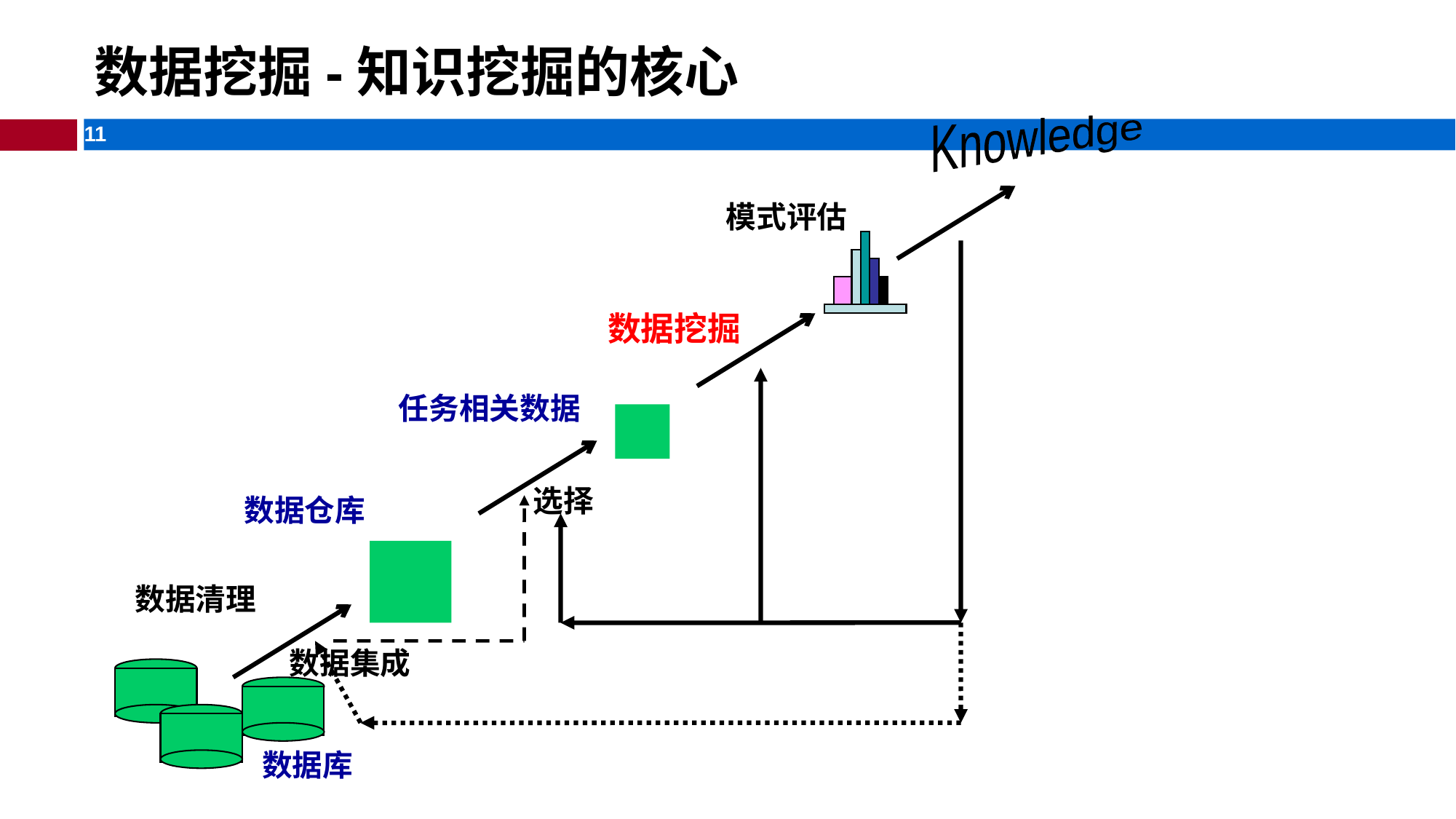

# 数据挖掘-知识挖掘的核心
Knowledge

模式评估

数据挖掘

任务相关数据

选择
数据仓库

数据清理

数据集成

数据库